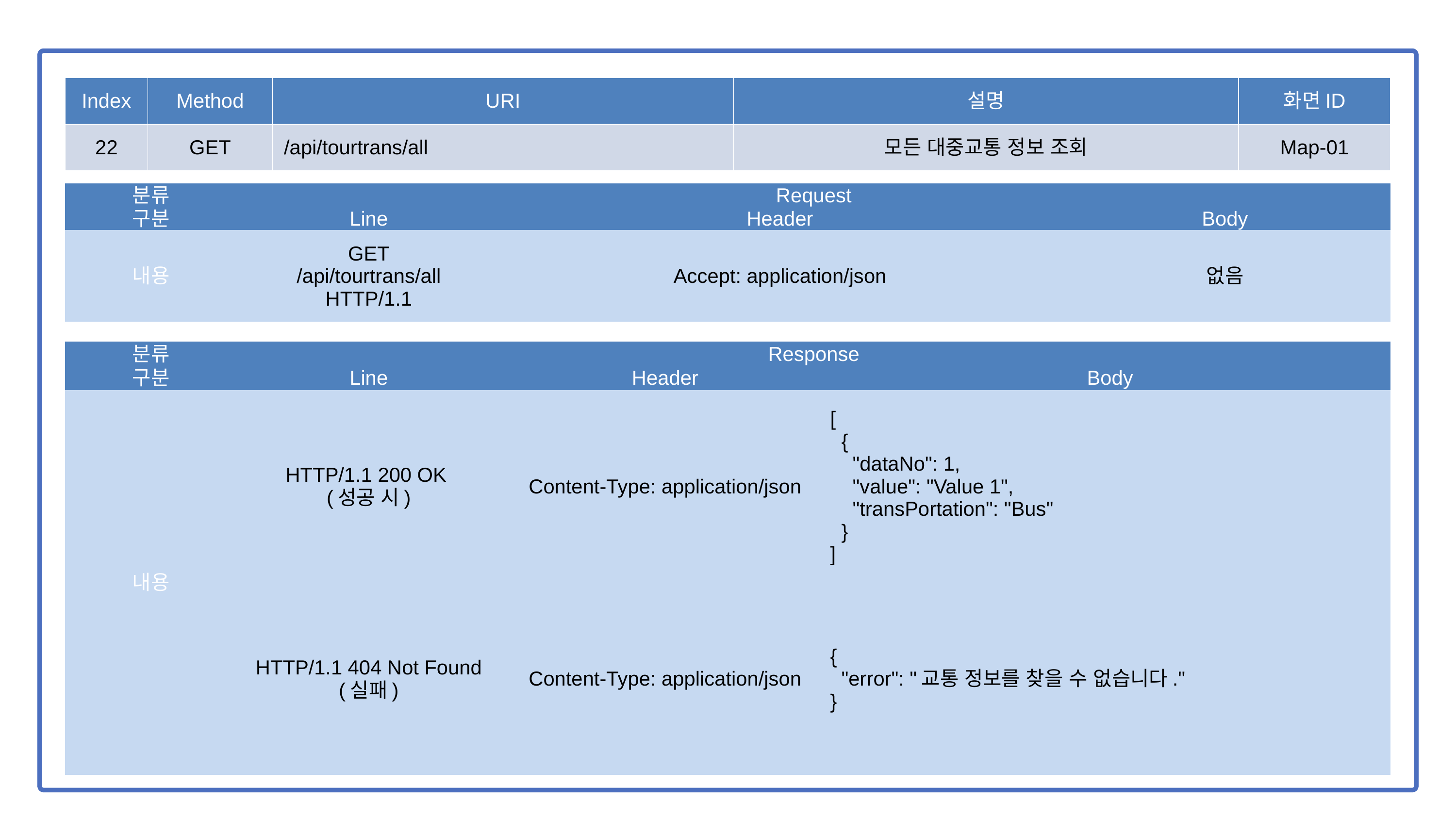

| Index | Method | URI | 설명 | 화면ID |
| --- | --- | --- | --- | --- |
| 22 | GET | /api/tourtrans/all | 모든 대중교통 정보 조회 | Map-01 |
| 분류 | Request |  |  |
| --- | --- | --- | --- |
| 구분 | Line | Header | Body |
| 내용 | GET /api/tourtrans/all HTTP/1.1 | Accept: application/json | 없음 |
| 분류 | Response |  |  |
| --- | --- | --- | --- |
| 구분 | Line | Header | Body |
| 내용 | HTTP/1.1 200 OK (성공 시) | Content-Type: application/json | [ { "dataNo": 1, "value": "Value 1", "transPortation": "Bus" } ] |
|  | HTTP/1.1 404 Not Found (실패) | Content-Type: application/json | { "error": "교통 정보를 찾을 수 없습니다." } |